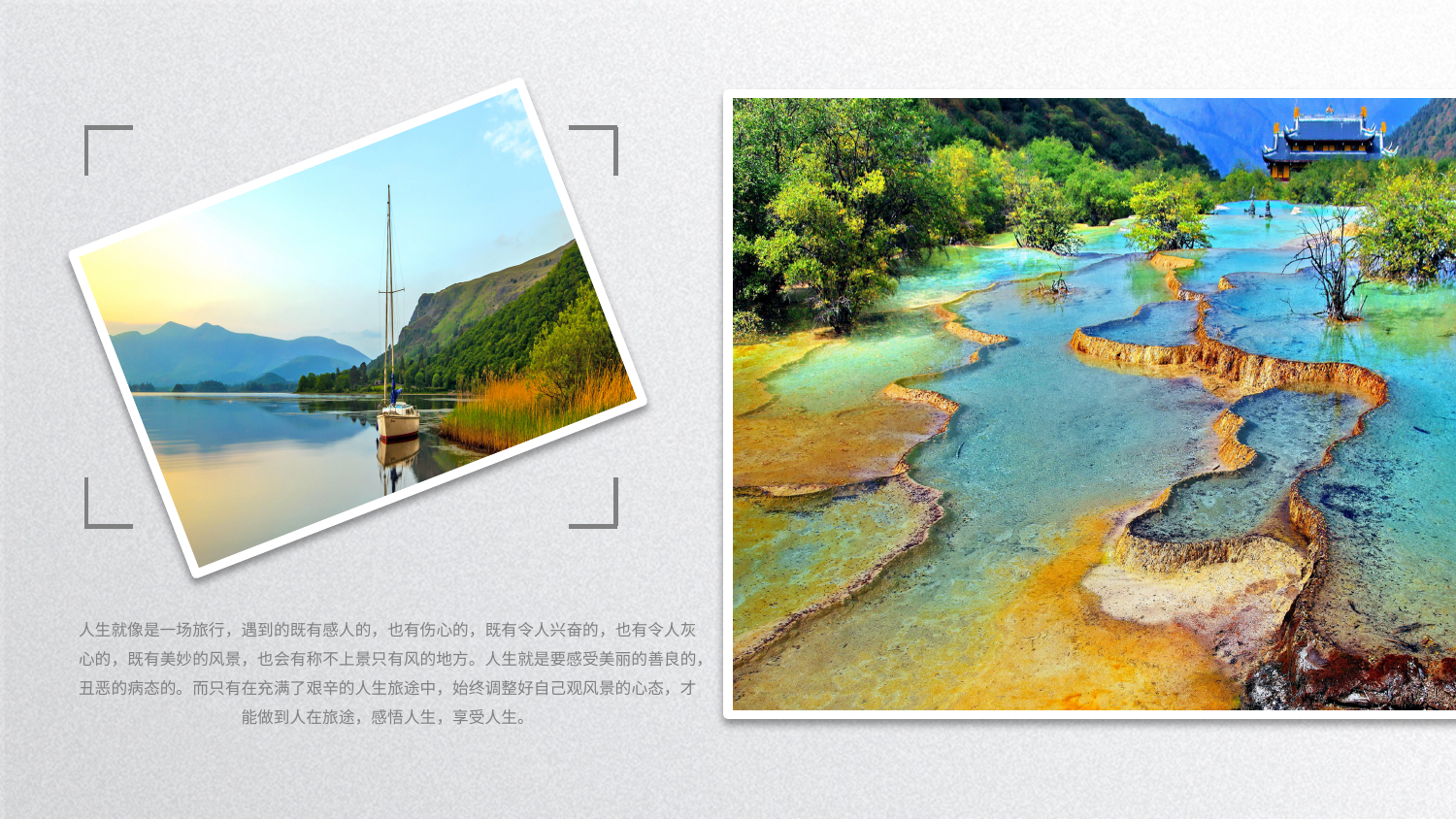

人生就像是一场旅行，遇到的既有感人的，也有伤心的，既有令人兴奋的，也有令人灰心的，既有美妙的风景，也会有称不上景只有风的地方。人生就是要感受美丽的善良的，丑恶的病态的。而只有在充满了艰辛的人生旅途中，始终调整好自己观风景的心态，才能做到人在旅途，感悟人生，享受人生。